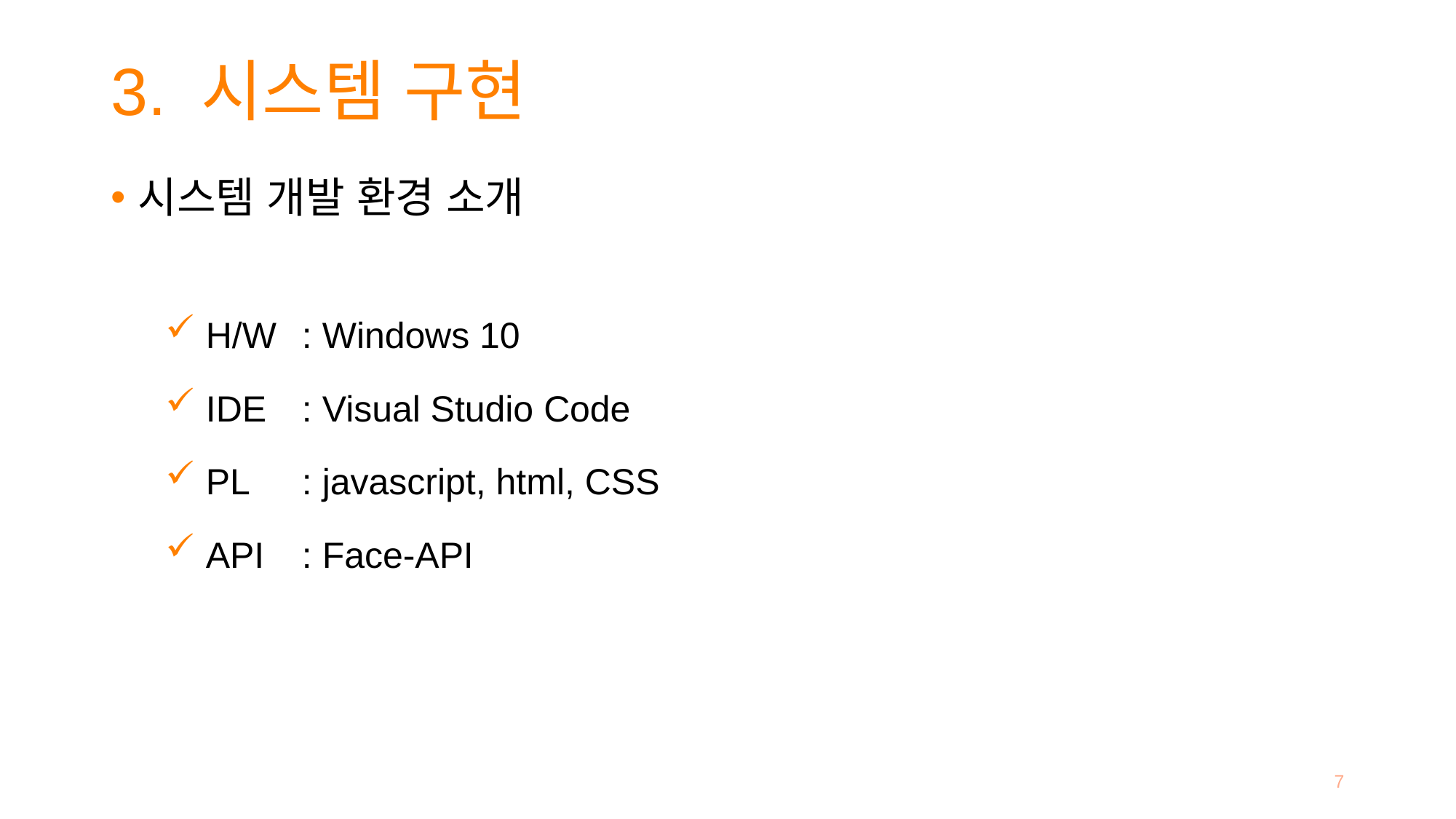

# 3. 시스템 구현
시스템 개발 환경 소개

 H/W	: Windows 10
 IDE	: Visual Studio Code
 PL	: javascript, html, CSS
 API	: Face-API
7